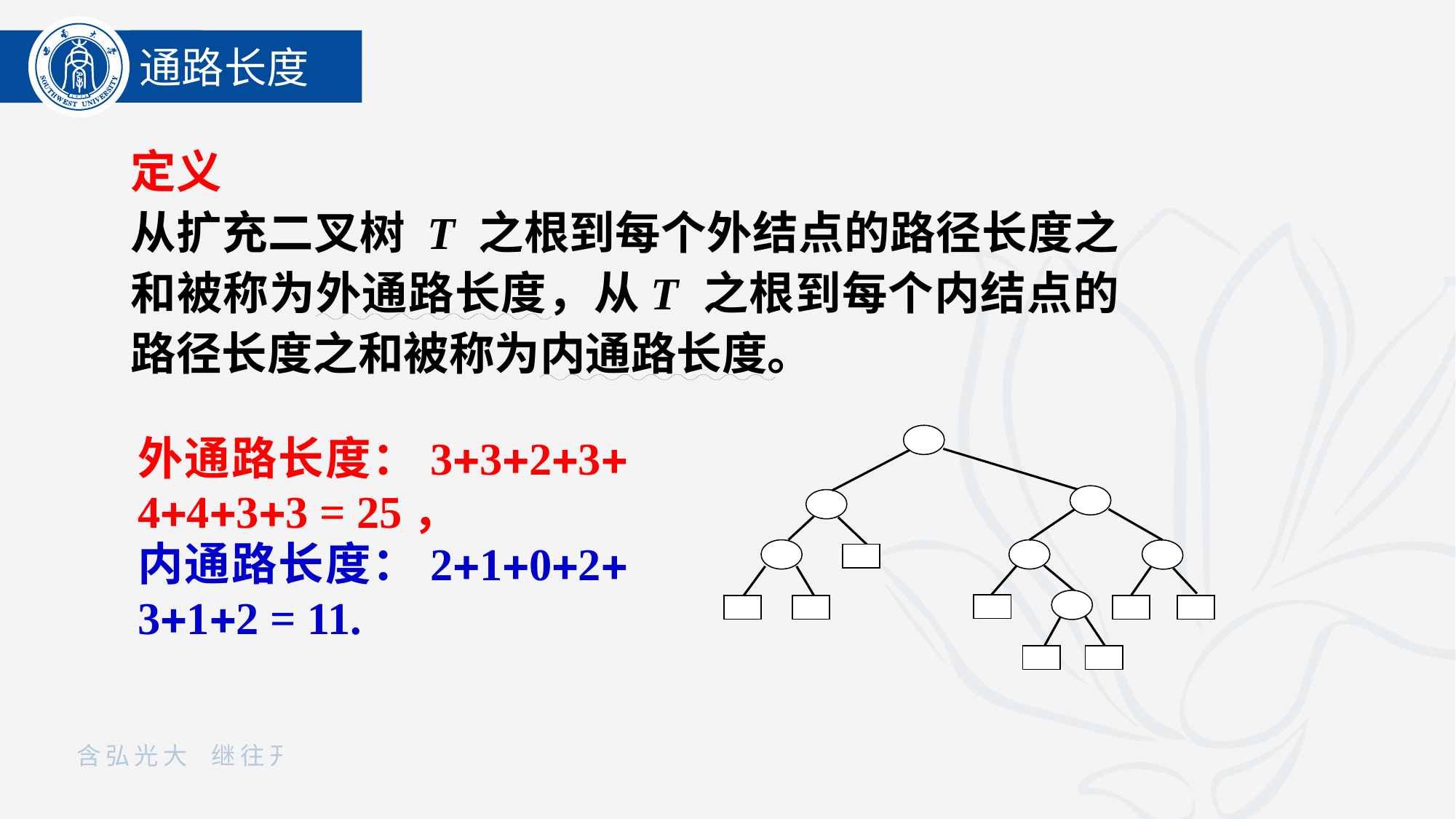

通路长度
定义
从扩充二叉树 T 之根到每个外结点的路径长度之和被称为外通路长度，从T 之根到每个内结点的路径长度之和被称为内通路长度。

外通路长度：3+3+2+3+ 4+4+3+3 = 25，
内通路长度：2+1+0+2+ 3+1+2 = 11.